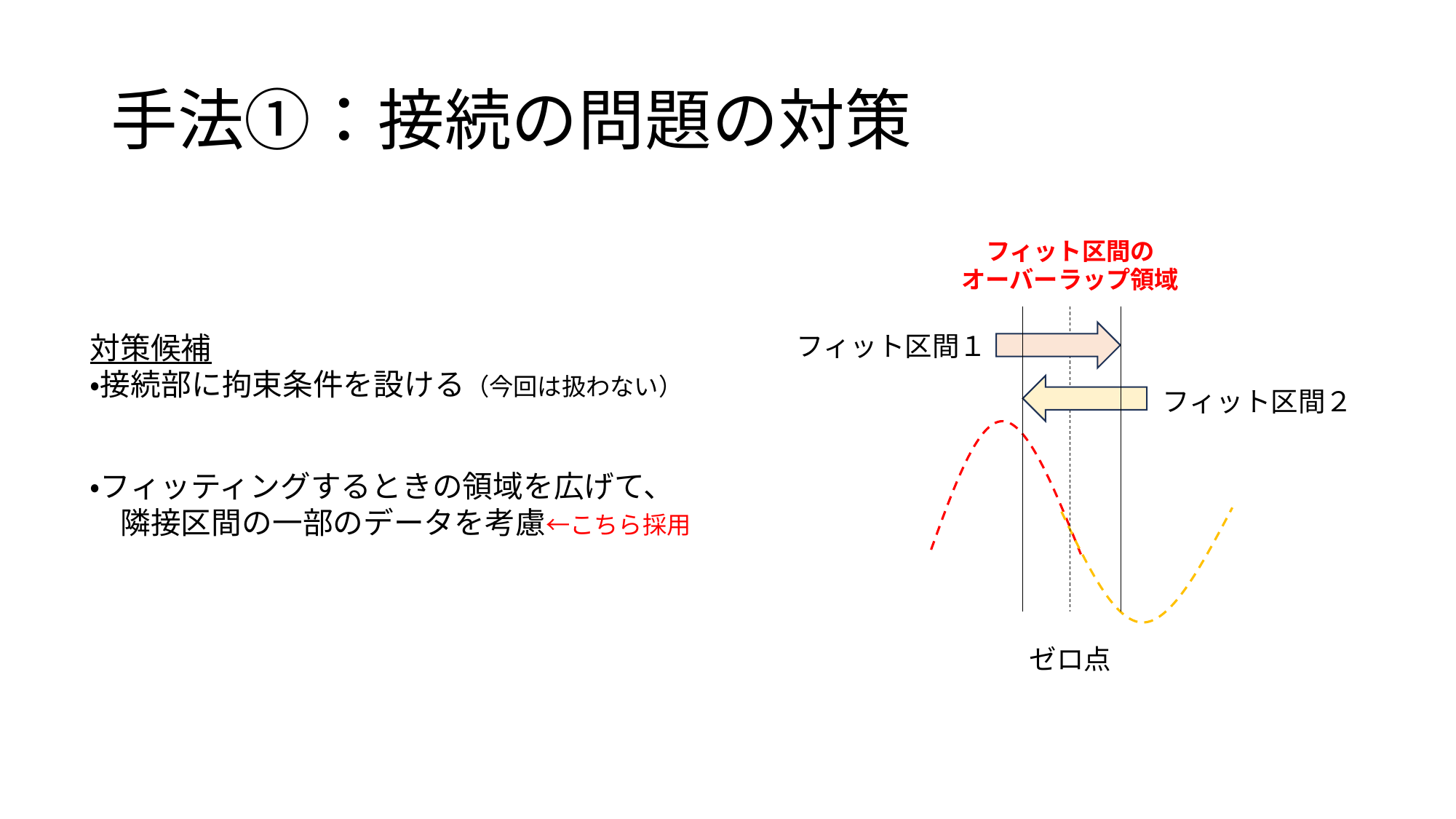

# 手法①：接続の問題の対策
フィット区間の
オーバーラップ領域

対策候補
・接続部に拘束条件を設ける（今回は扱わない）

・フィッティングするときの領域を広げて、
　隣接区間の一部のデータを考慮←こちら採用
フィット区間１

フィット区間２

ゼロ点